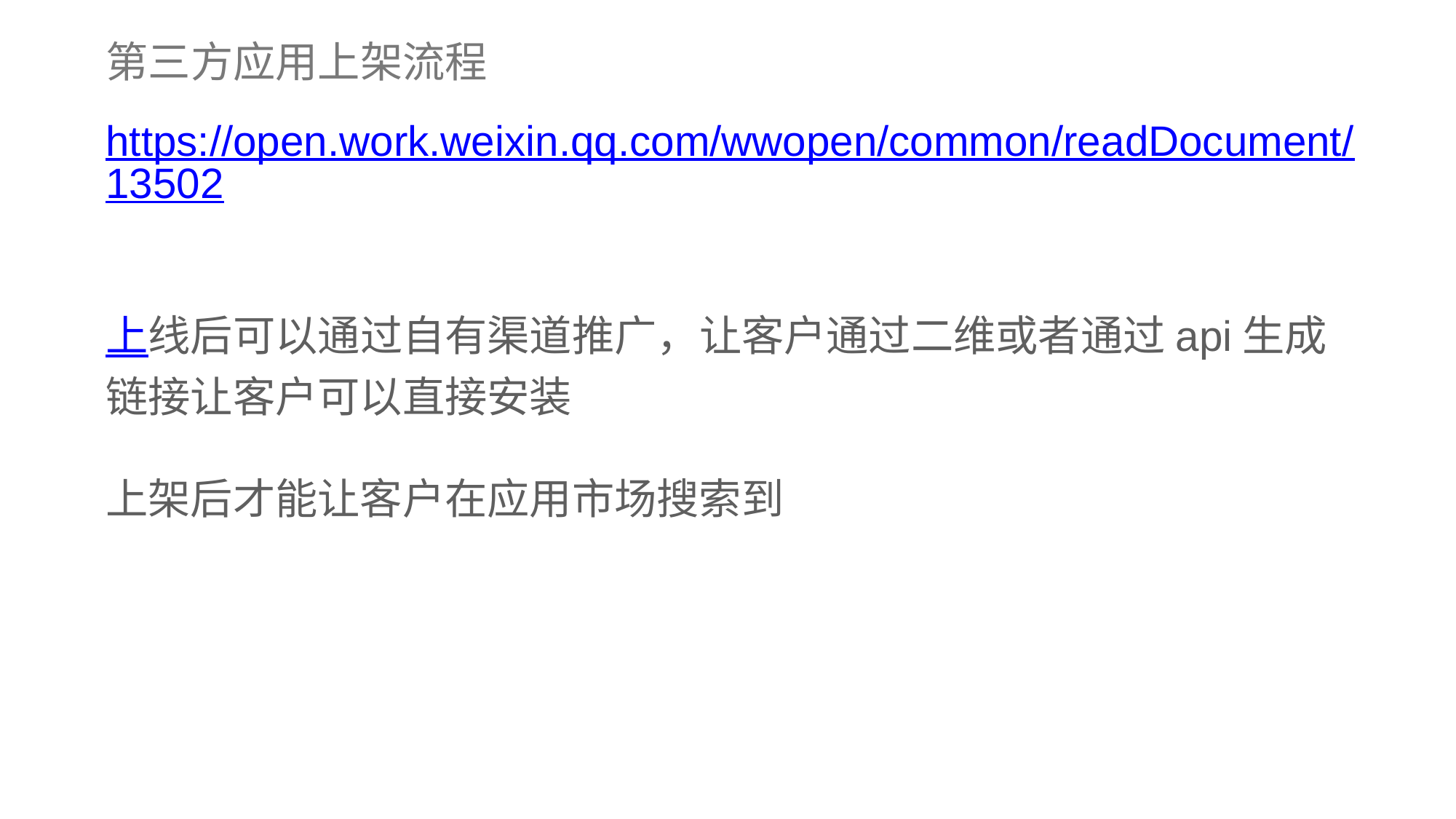

第三方应用上架流程
https://open.work.weixin.qq.com/wwopen/common/readDocument/13502

上线后可以通过自有渠道推广，让客户通过二维或者通过api生成链接让客户可以直接安装
上架后才能让客户在应用市场搜索到